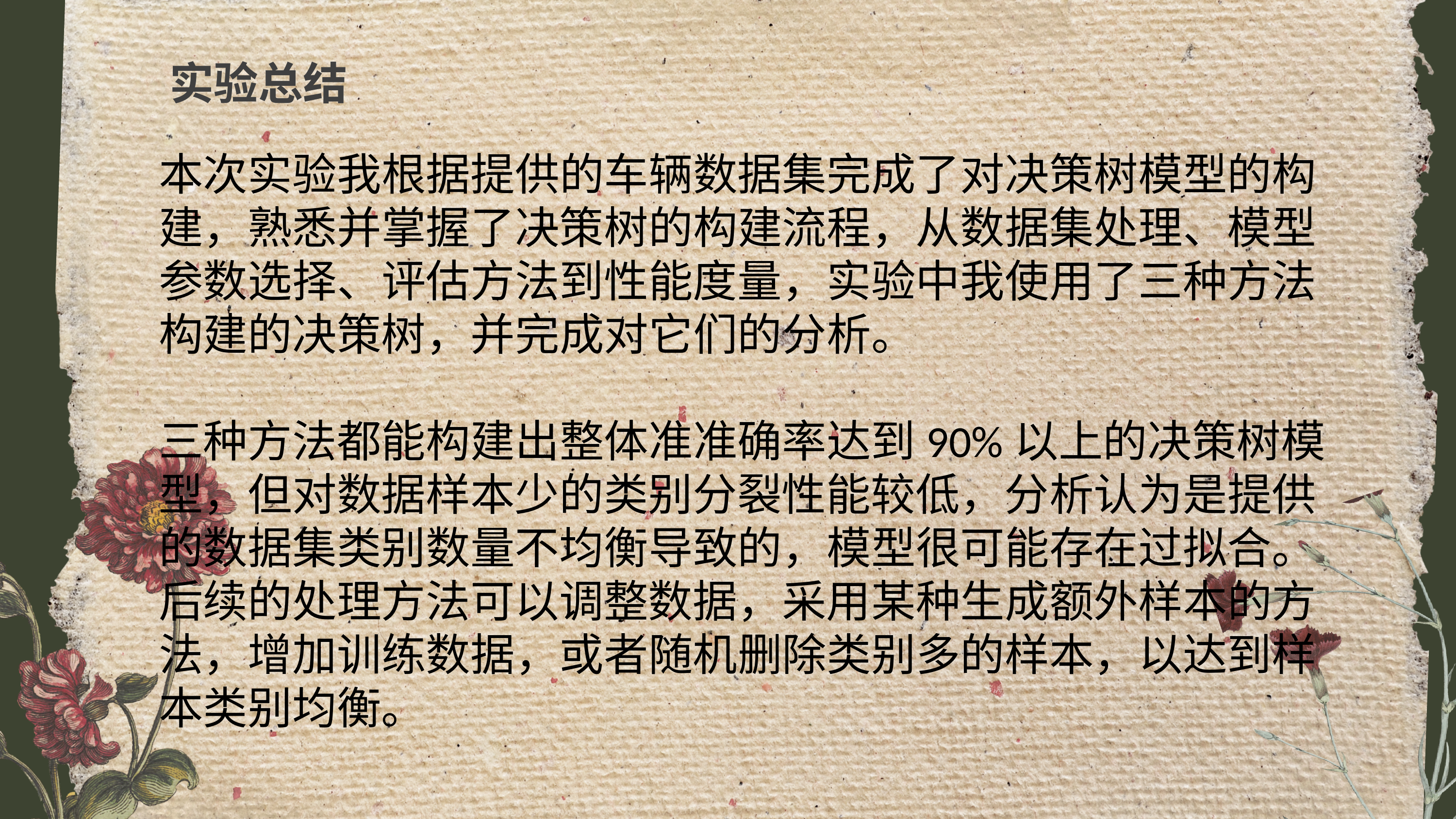

实验总结
本次实验我根据提供的车辆数据集完成了对决策树模型的构建，熟悉并掌握了决策树的构建流程，从数据集处理、模型参数选择、评估方法到性能度量，实验中我使用了三种方法构建的决策树，并完成对它们的分析。

三种方法都能构建出整体准准确率达到90%以上的决策树模型，但对数据样本少的类别分裂性能较低，分析认为是提供的数据集类别数量不均衡导致的，模型很可能存在过拟合。后续的处理方法可以调整数据，采用某种生成额外样本的方法，增加训练数据，或者随机删除类别多的样本，以达到样本类别均衡。